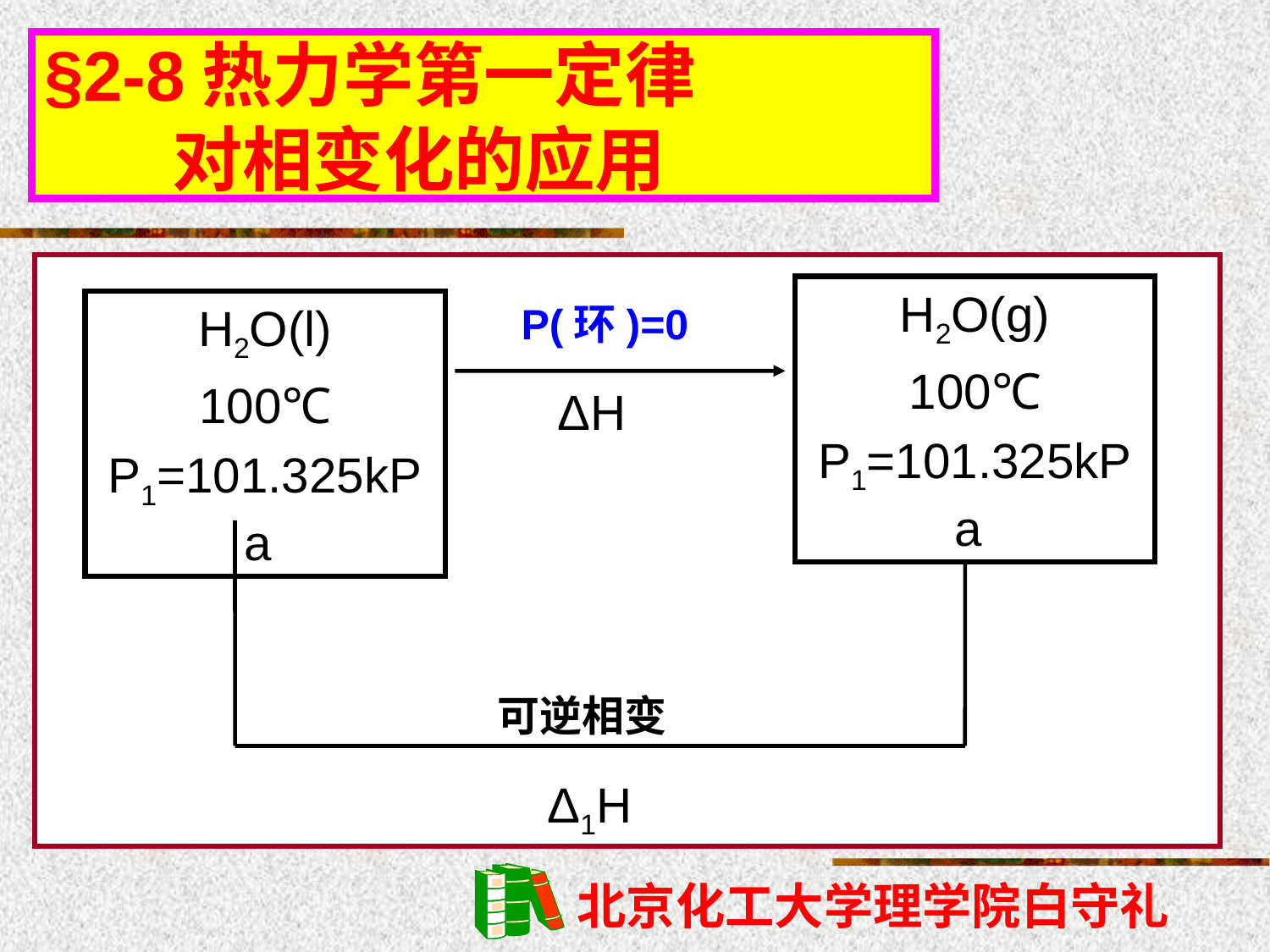

§2-8热力学第一定律
     对相变化的应用

H2O(g)
100℃
P1=101.325kPa
H2O(l)
100℃
P1=101.325kPa
  P(环)=0

ΔH

可逆相变

Δ1H